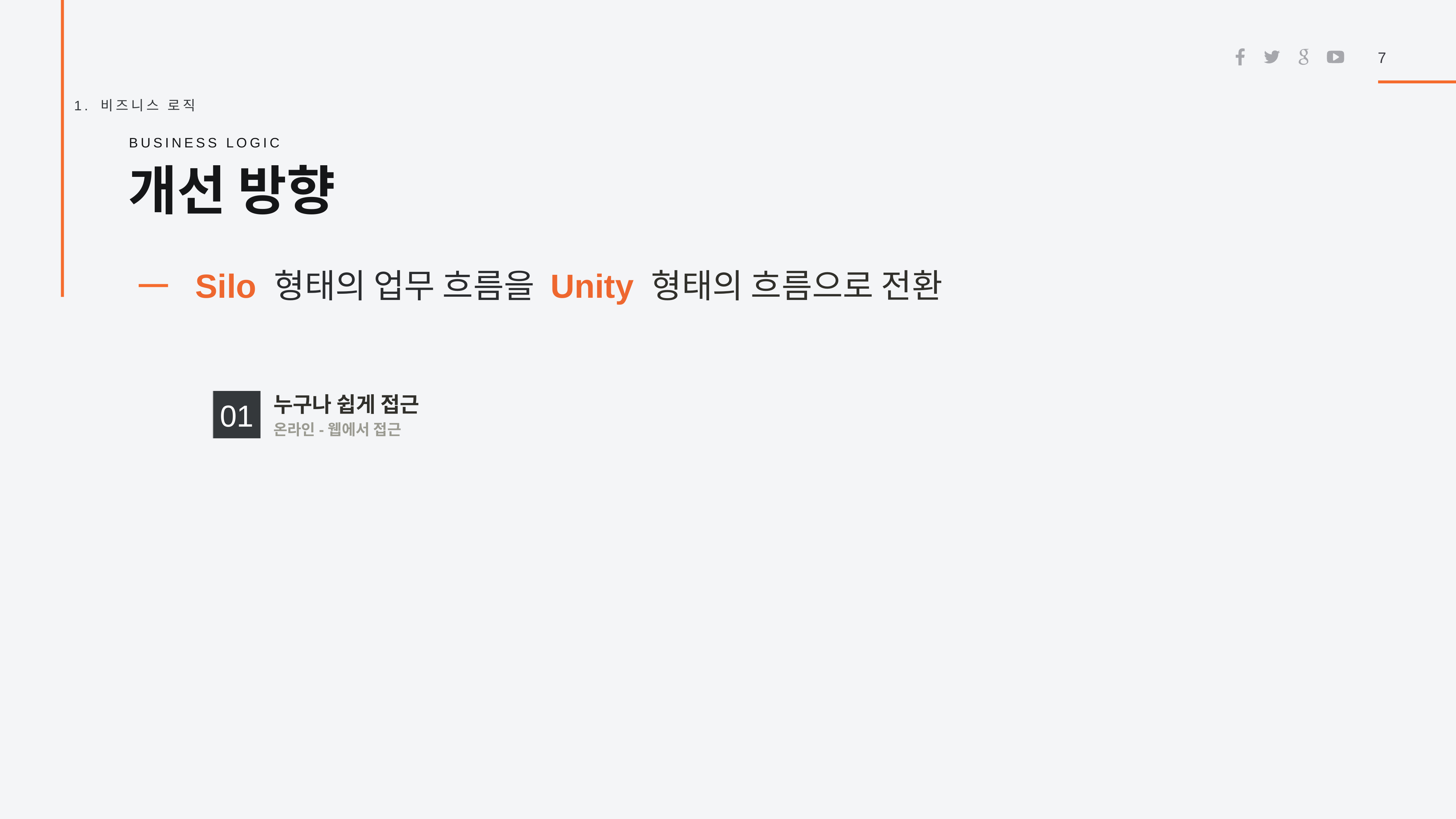

7
1. 비즈니스 로직
Business logic
개선 방향
    Silo 형태의 업무 흐름을 Unity 형태의 흐름으로 전환
01
01
누구나 쉽게 접근
온라인-웹에서 접근